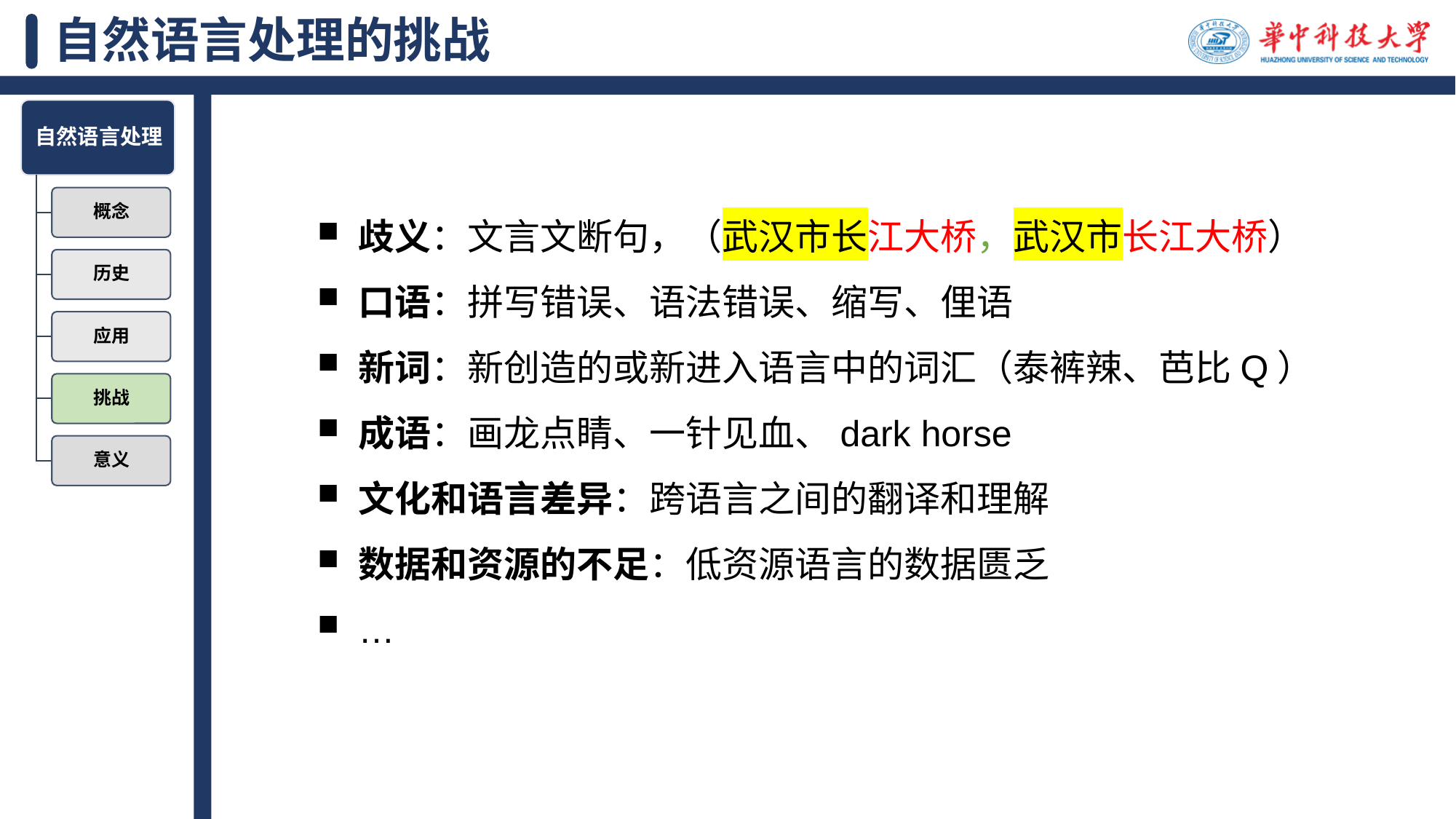

# 自然语言处理的挑战
自然语言处理
概念
历史
应用
挑战
意义
歧义：文言文断句，（武汉市长江大桥，武汉市长江大桥）
口语：拼写错误、语法错误、缩写、俚语
新词：新创造的或新进入语言中的词汇（泰裤辣、芭比Q）
成语：画龙点睛、一针见血、dark horse
文化和语言差异：跨语言之间的翻译和理解
数据和资源的不足：低资源语言的数据匮乏
…